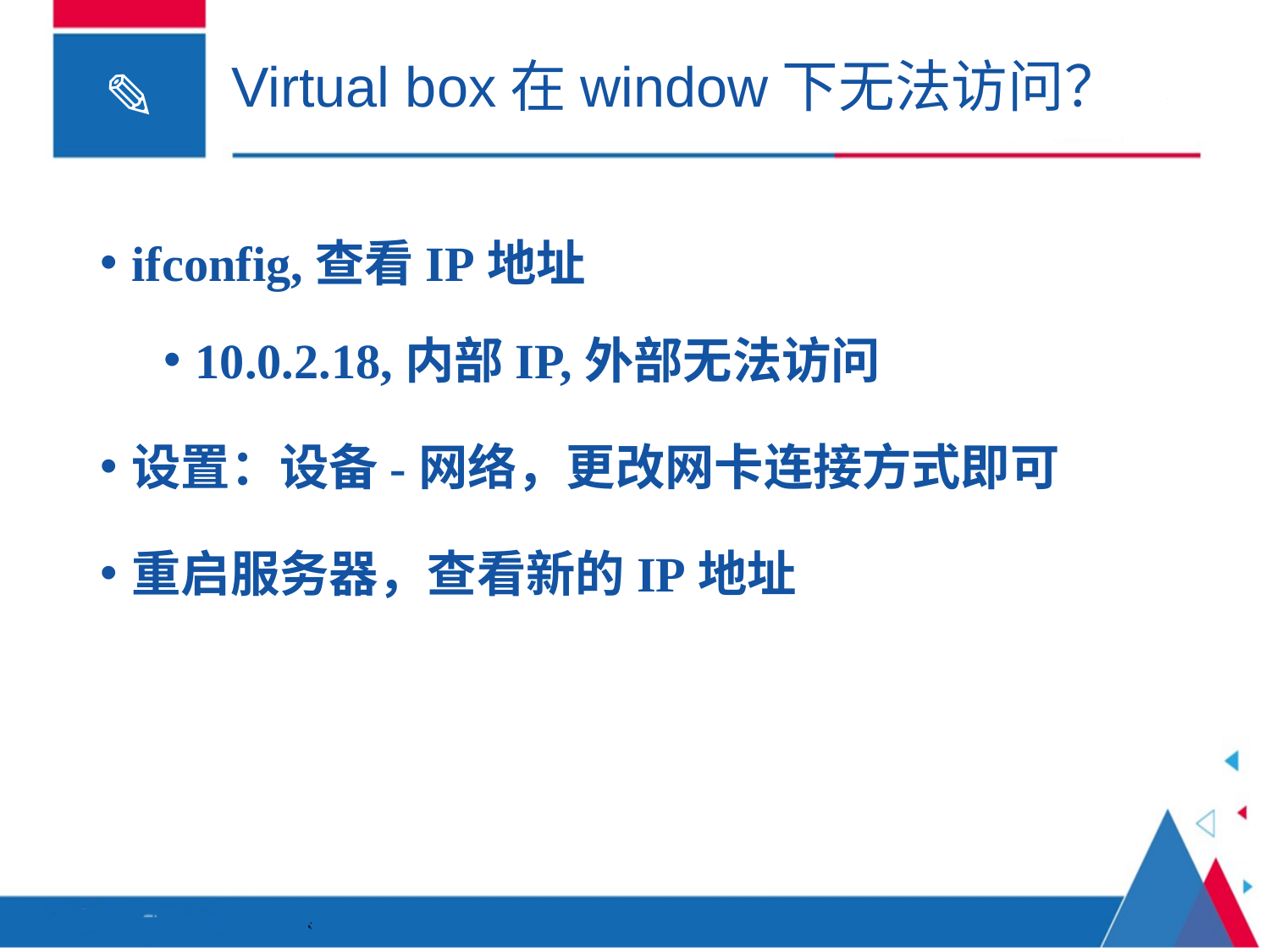

# Virtual box在window下无法访问？
ifconfig,查看IP地址
10.0.2.18,内部IP,外部无法访问
设置：设备-网络，更改网卡连接方式即可
重启服务器，查看新的IP地址